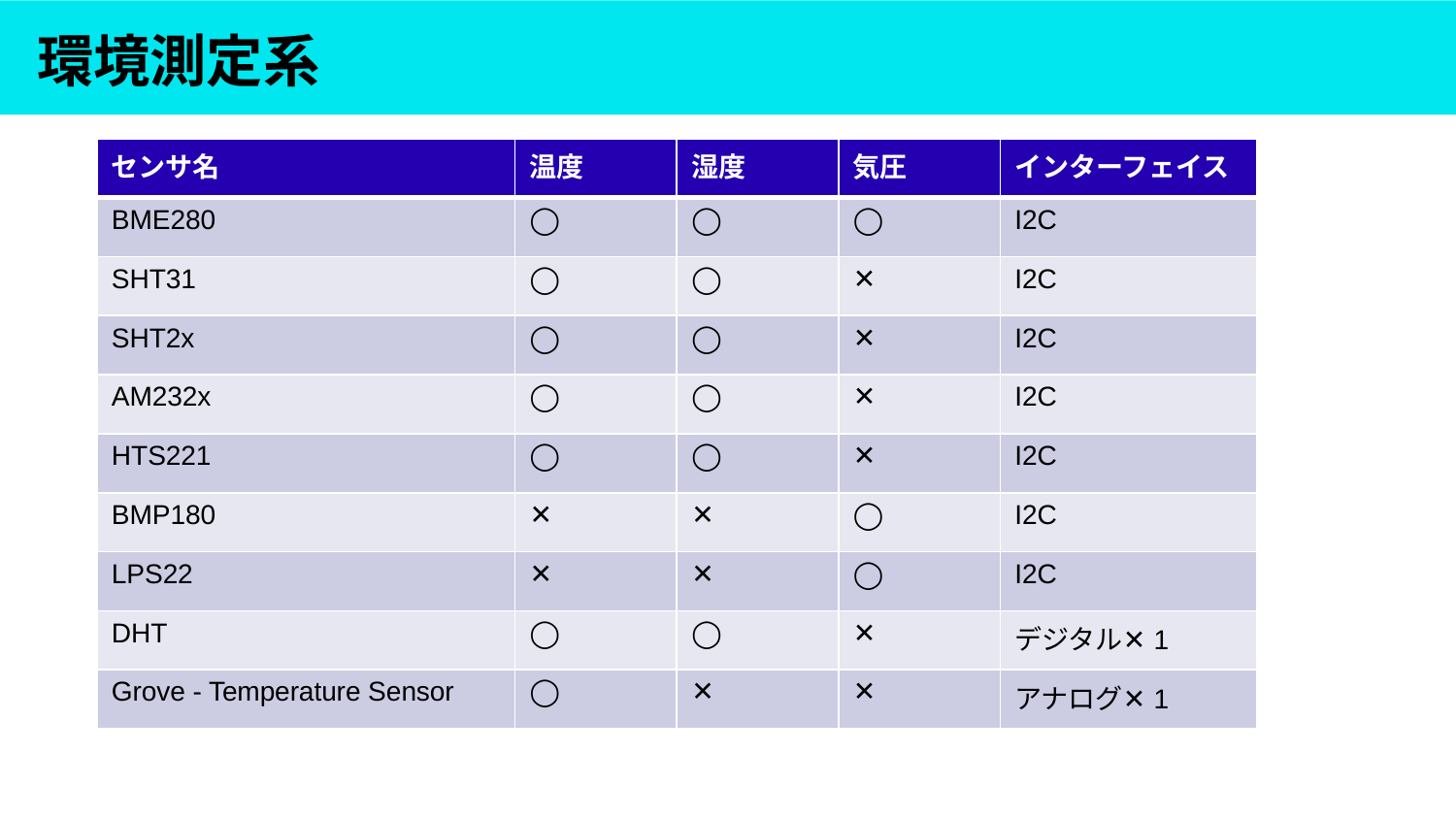

# 環境測定系
| センサ名 | 温度 | 湿度 | 気圧 | インターフェイス |
| --- | --- | --- | --- | --- |
| BME280 | ◯ | ◯ | ◯ | I2C |
| SHT31 | ◯ | ◯ | ✕ | I2C |
| SHT2x | ◯ | ◯ | ✕ | I2C |
| AM232x | ◯ | ◯ | ✕ | I2C |
| HTS221 | ◯ | ◯ | ✕ | I2C |
| BMP180 | ✕ | ✕ | ◯ | I2C |
| LPS22 | ✕ | ✕ | ◯ | I2C |
| DHT | ◯ | ◯ | ✕ | デジタル✕1 |
| Grove - Temperature Sensor | ◯ | ✕ | ✕ | アナログ✕1 |